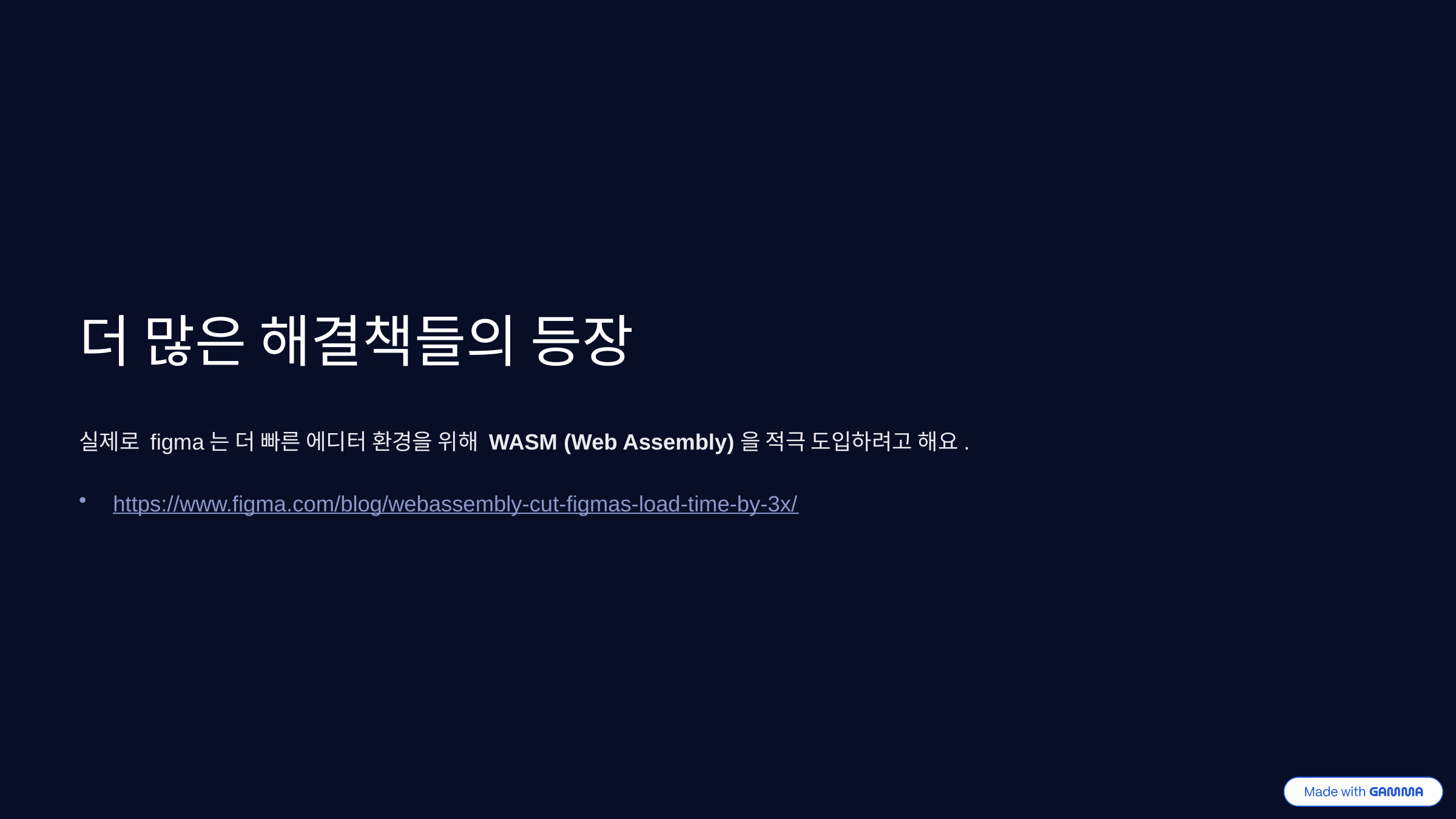

더 많은 해결책들의 등장
실제로 figma는 더 빠른 에디터 환경을 위해 WASM (Web Assembly)을 적극 도입하려고 해요.
https://www.figma.com/blog/webassembly-cut-figmas-load-time-by-3x/